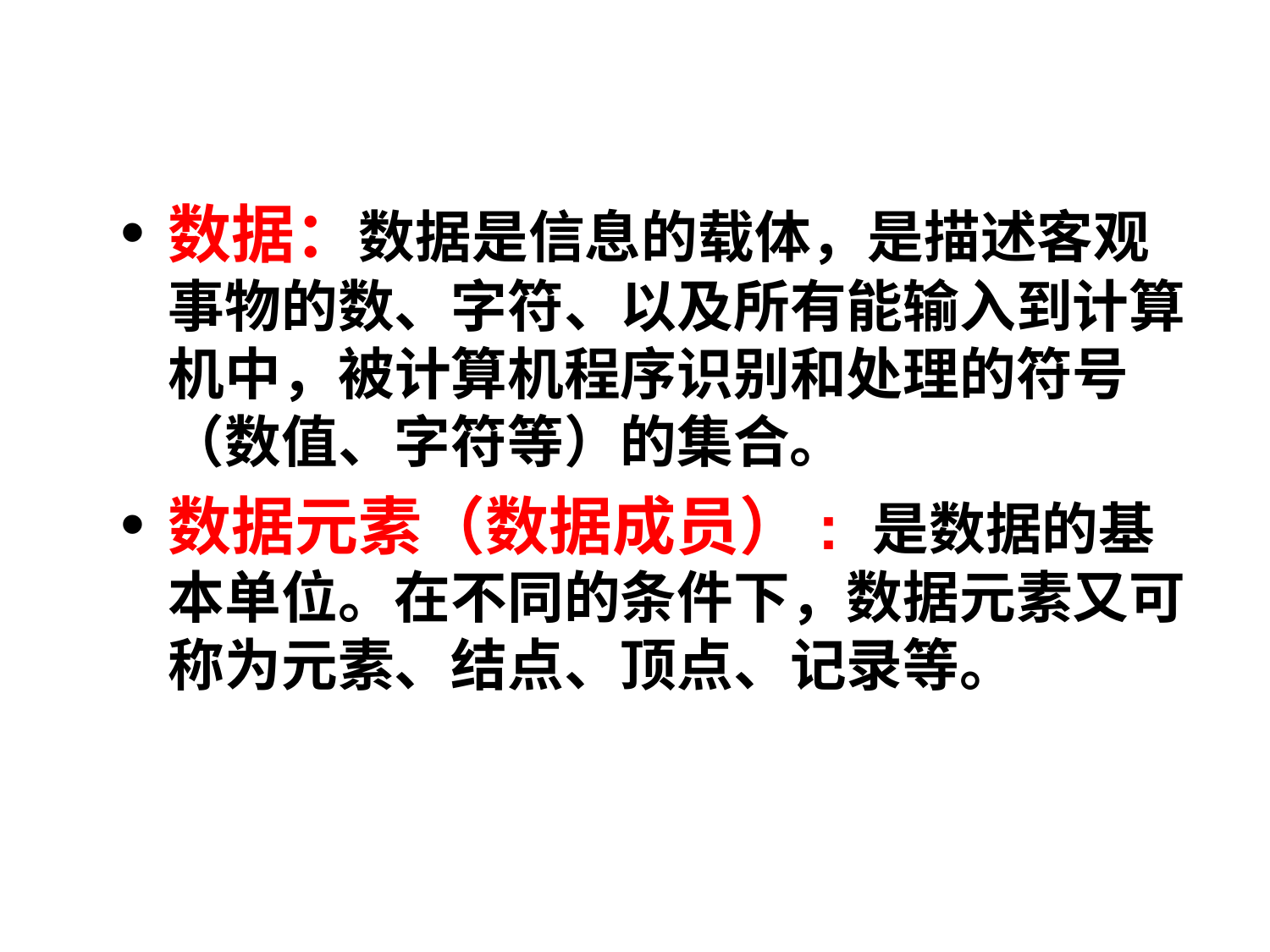

数据：数据是信息的载体，是描述客观事物的数、字符、以及所有能输入到计算机中，被计算机程序识别和处理的符号（数值、字符等）的集合。
数据元素（数据成员）: 是数据的基本单位。在不同的条件下，数据元素又可称为元素、结点、顶点、记录等。